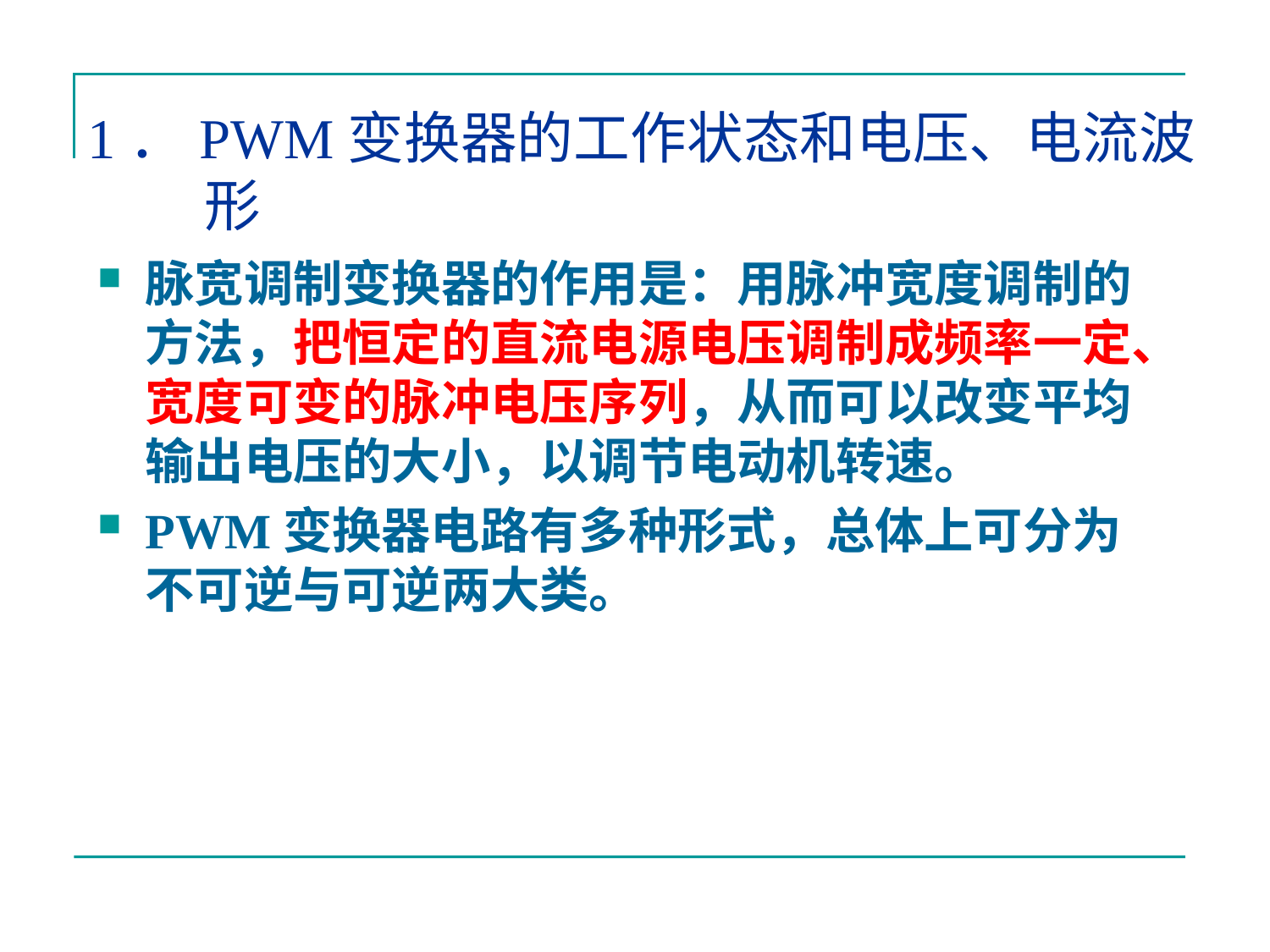

# 1．PWM变换器的工作状态和电压、电流波形
脉宽调制变换器的作用是：用脉冲宽度调制的方法，把恒定的直流电源电压调制成频率一定、宽度可变的脉冲电压序列，从而可以改变平均输出电压的大小，以调节电动机转速。
PWM变换器电路有多种形式，总体上可分为不可逆与可逆两大类。